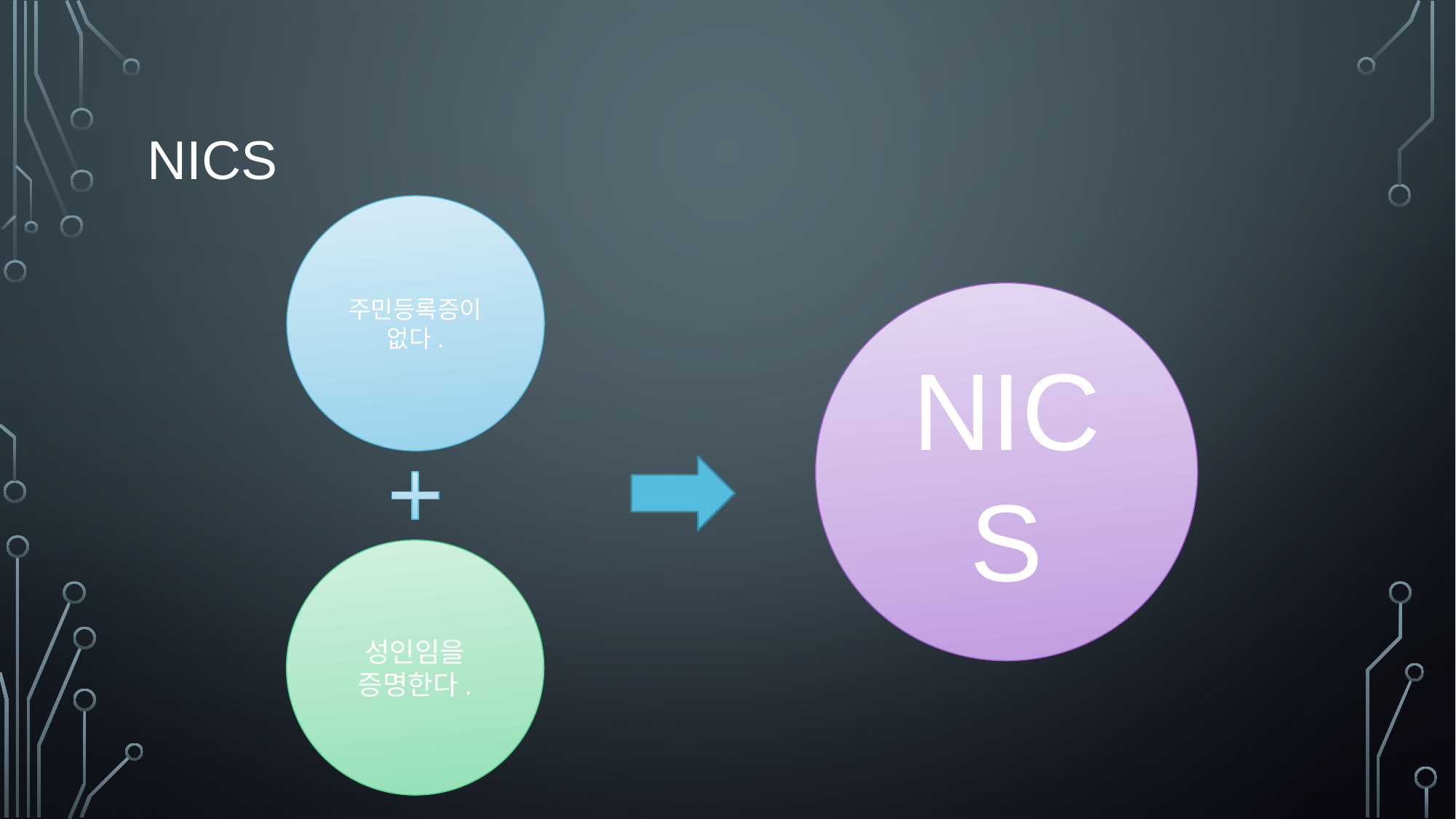

# NICS
주민등록증이 없다.
NICS

성인임을 증명한다.